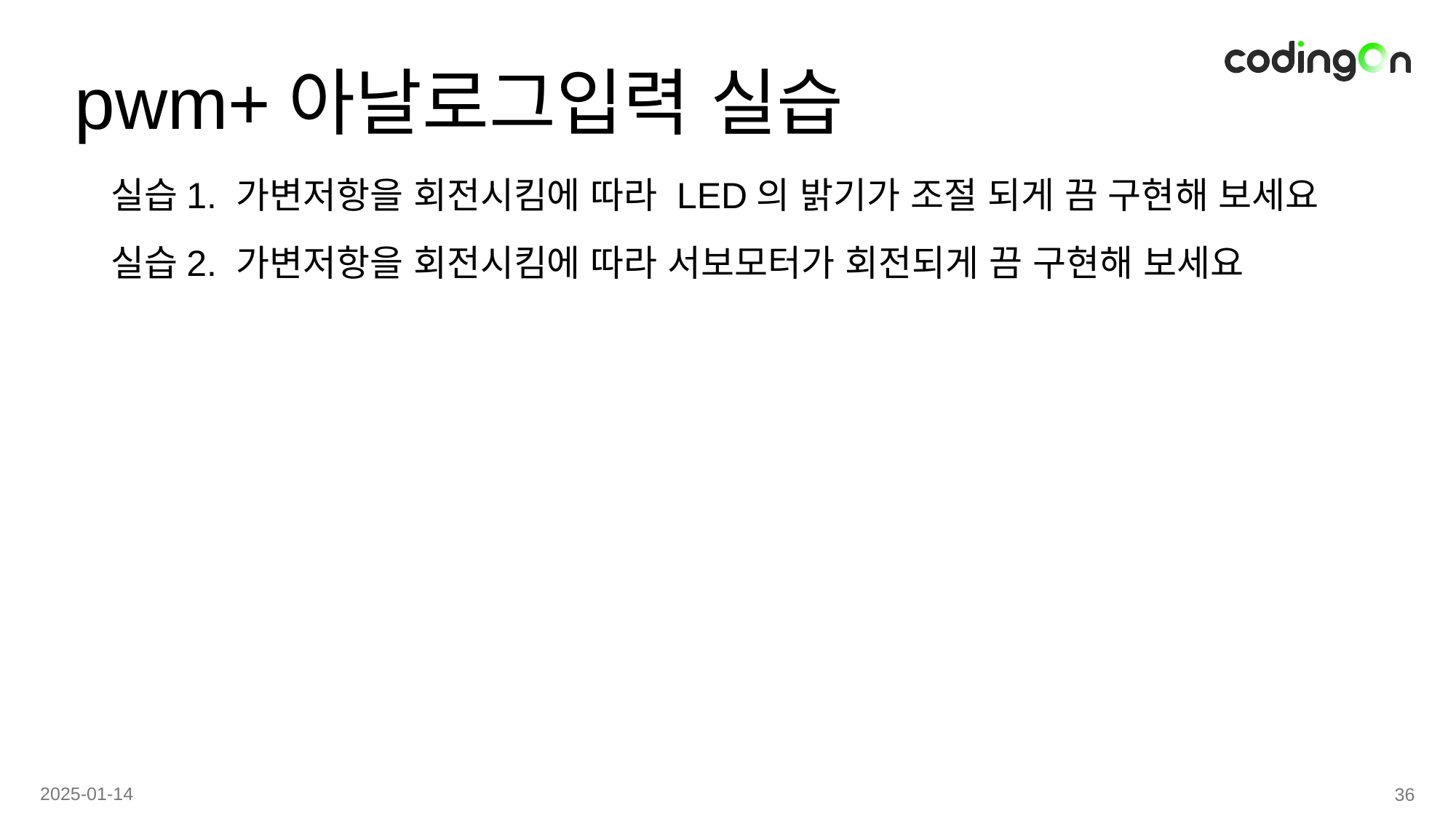

# pwm+아날로그입력 실습
실습1. 가변저항을 회전시킴에 따라 LED의 밝기가 조절 되게 끔 구현해 보세요
실습2. 가변저항을 회전시킴에 따라 서보모터가 회전되게 끔 구현해 보세요

2025-01-14
36